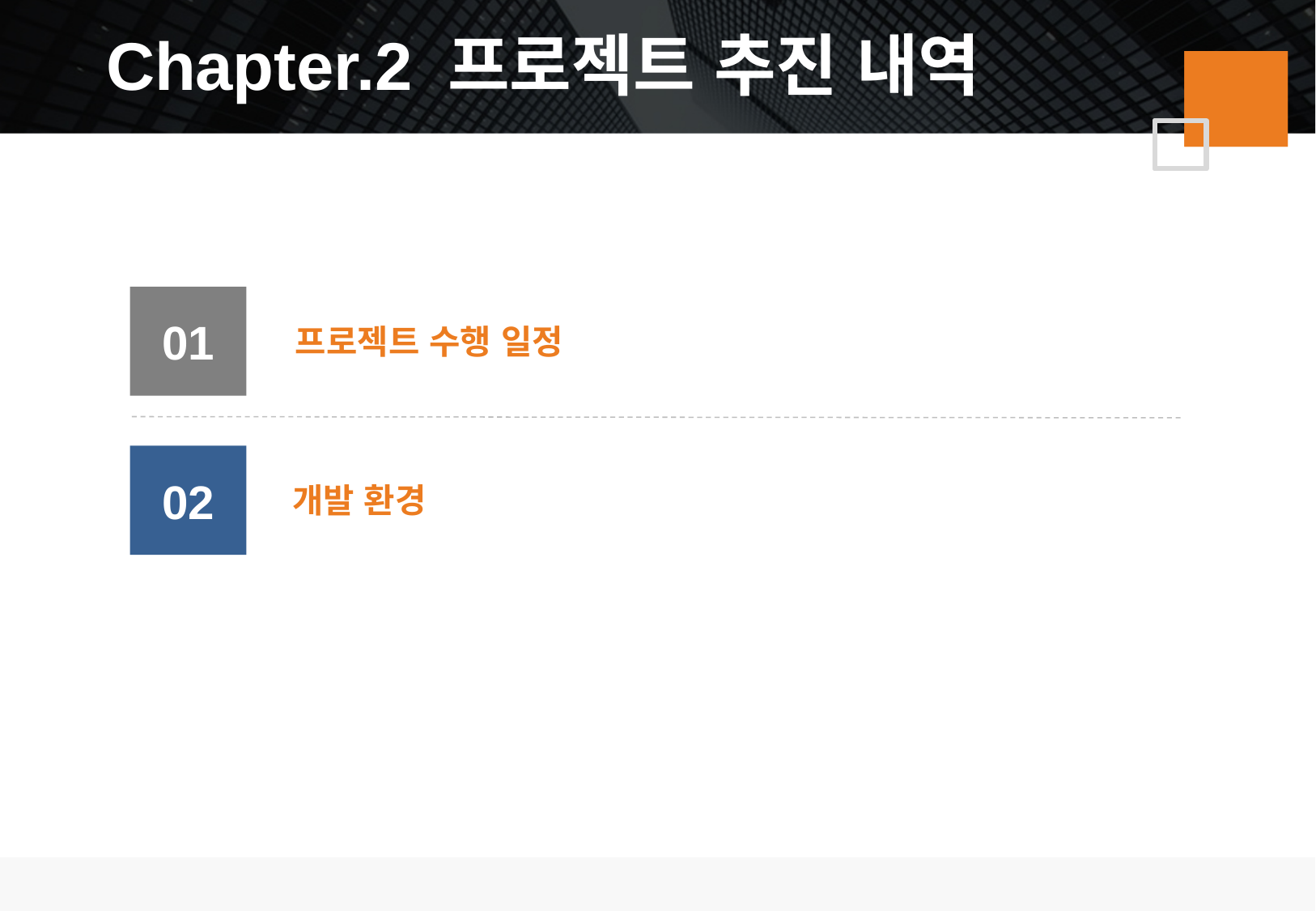

Chapter.2 프로젝트 추진 내역
01
프로젝트 수행 일정
02
개발 환경